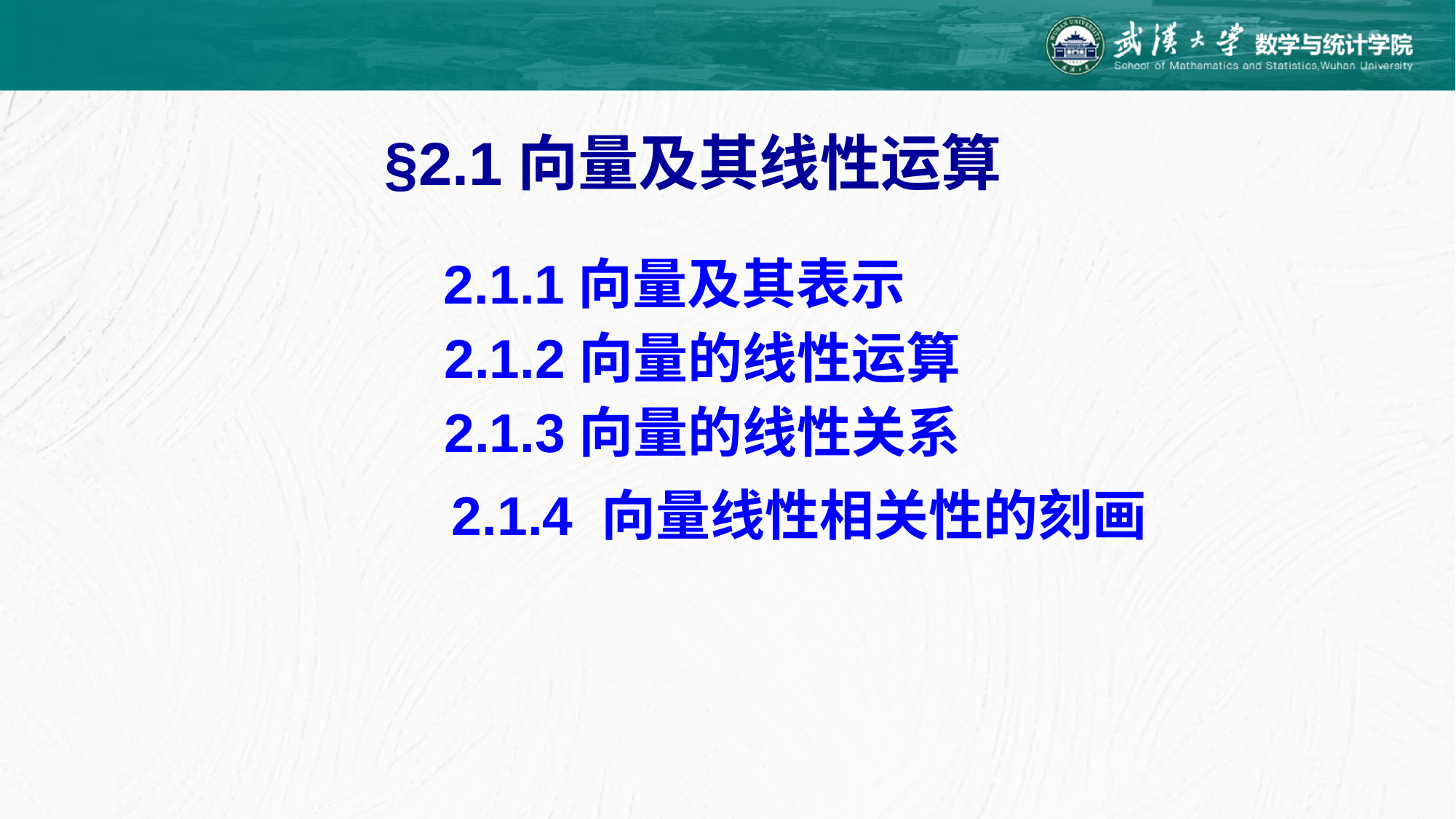

§2.1向量及其线性运算
2.1.1向量及其表示
2.1.2向量的线性运算
2.1.3向量的线性关系
2.1.4 向量线性相关性的刻画